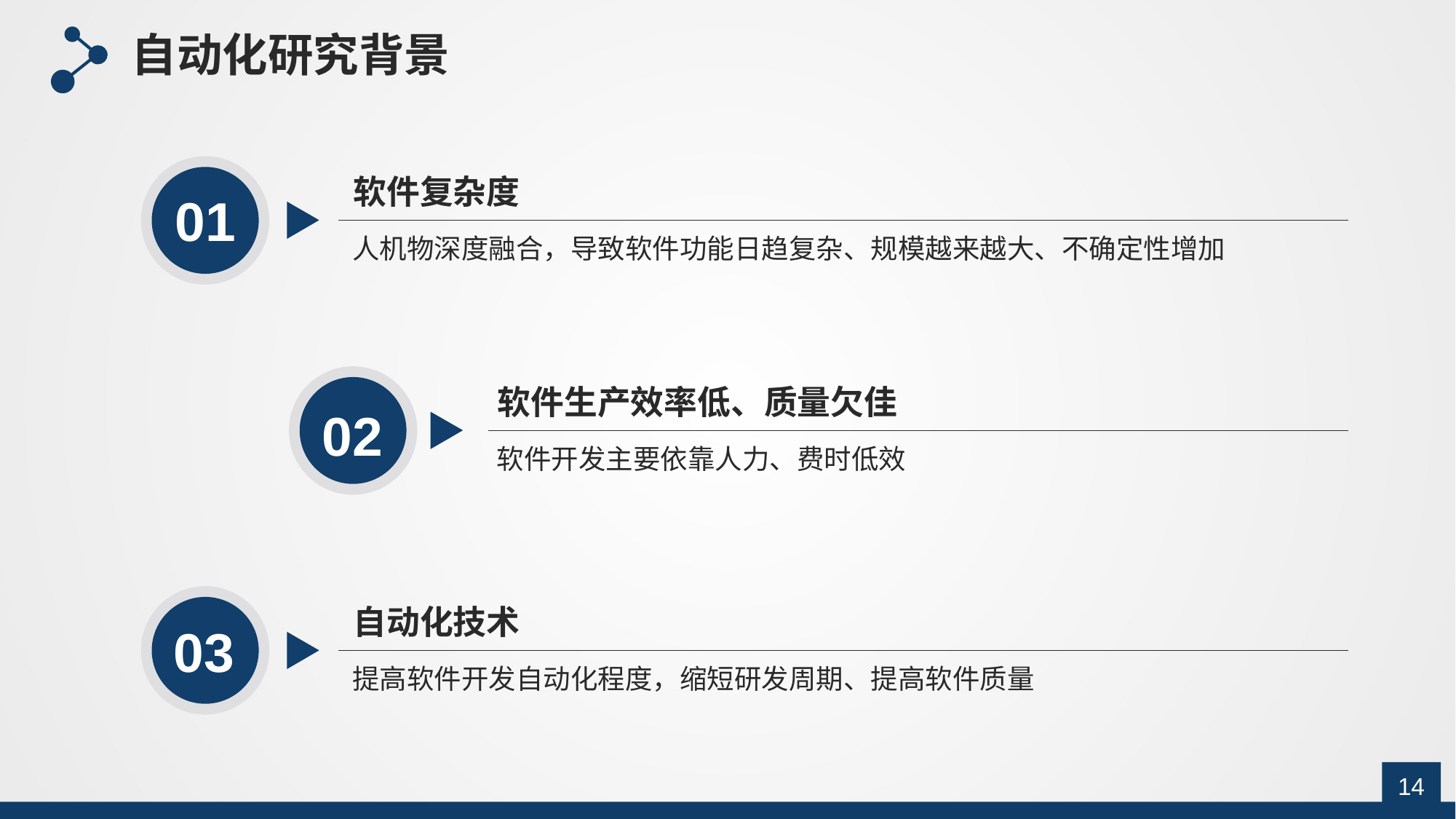

自动化研究背景

软件复杂度

01

人机物深度融合，导致软件功能日趋复杂、规模越来越大、不确定性增加

软件生产效率低、质量欠佳

02

软件开发主要依靠人力、费时低效

自动化技术

03

提高软件开发自动化程度，缩短研发周期、提高软件质量